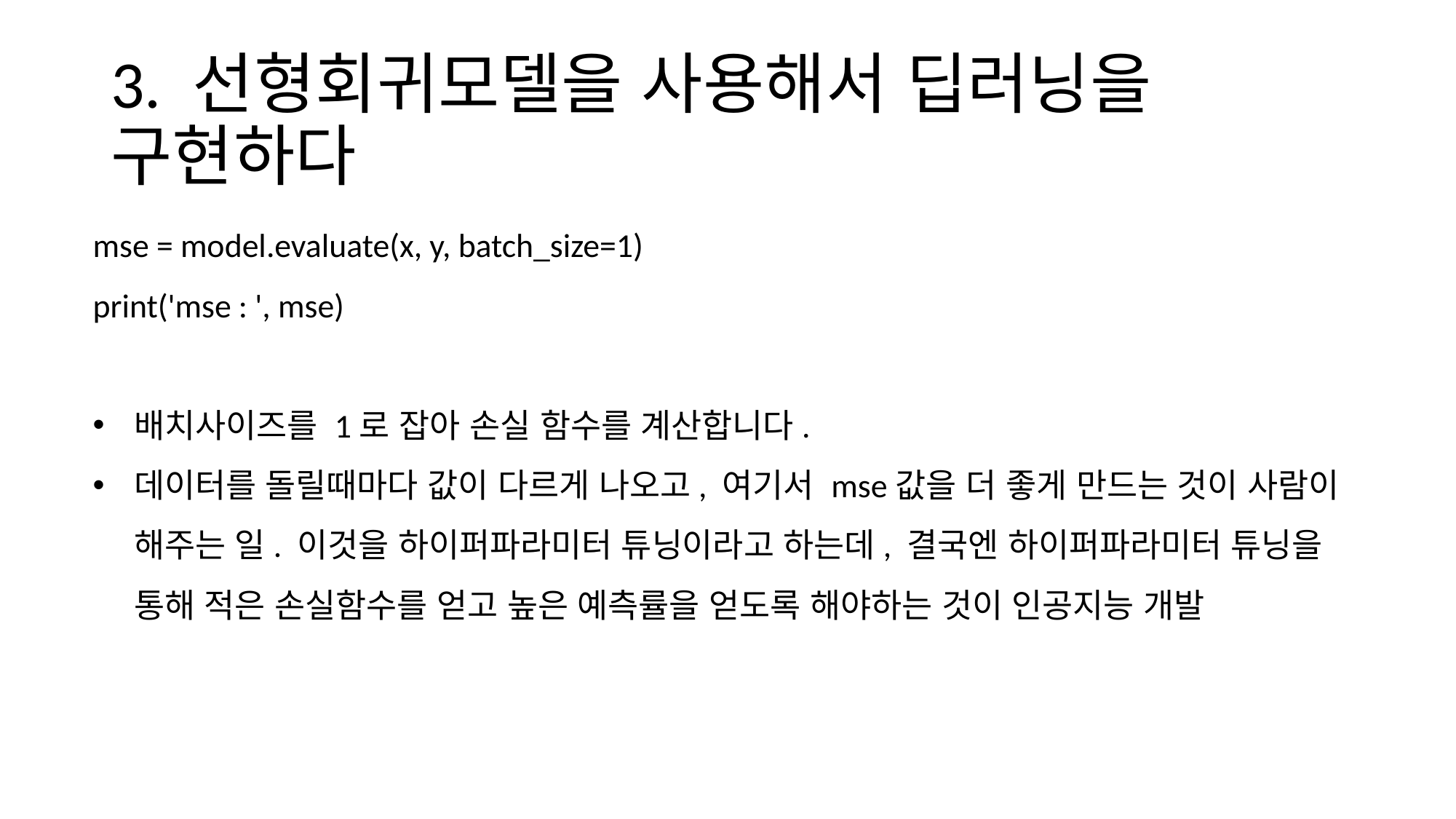

# 3. 선형회귀모델을 사용해서 딥러닝을 구현하다
mse = model.evaluate(x, y, batch_size=1)
print('mse : ', mse)

배치사이즈를 1로 잡아 손실 함수를 계산합니다.
데이터를 돌릴때마다 값이 다르게 나오고, 여기서 mse값을 더 좋게 만드는 것이 사람이 해주는 일. 이것을 하이퍼파라미터 튜닝이라고 하는데, 결국엔 하이퍼파라미터 튜닝을 통해 적은 손실함수를 얻고 높은 예측률을 얻도록 해야하는 것이 인공지능 개발